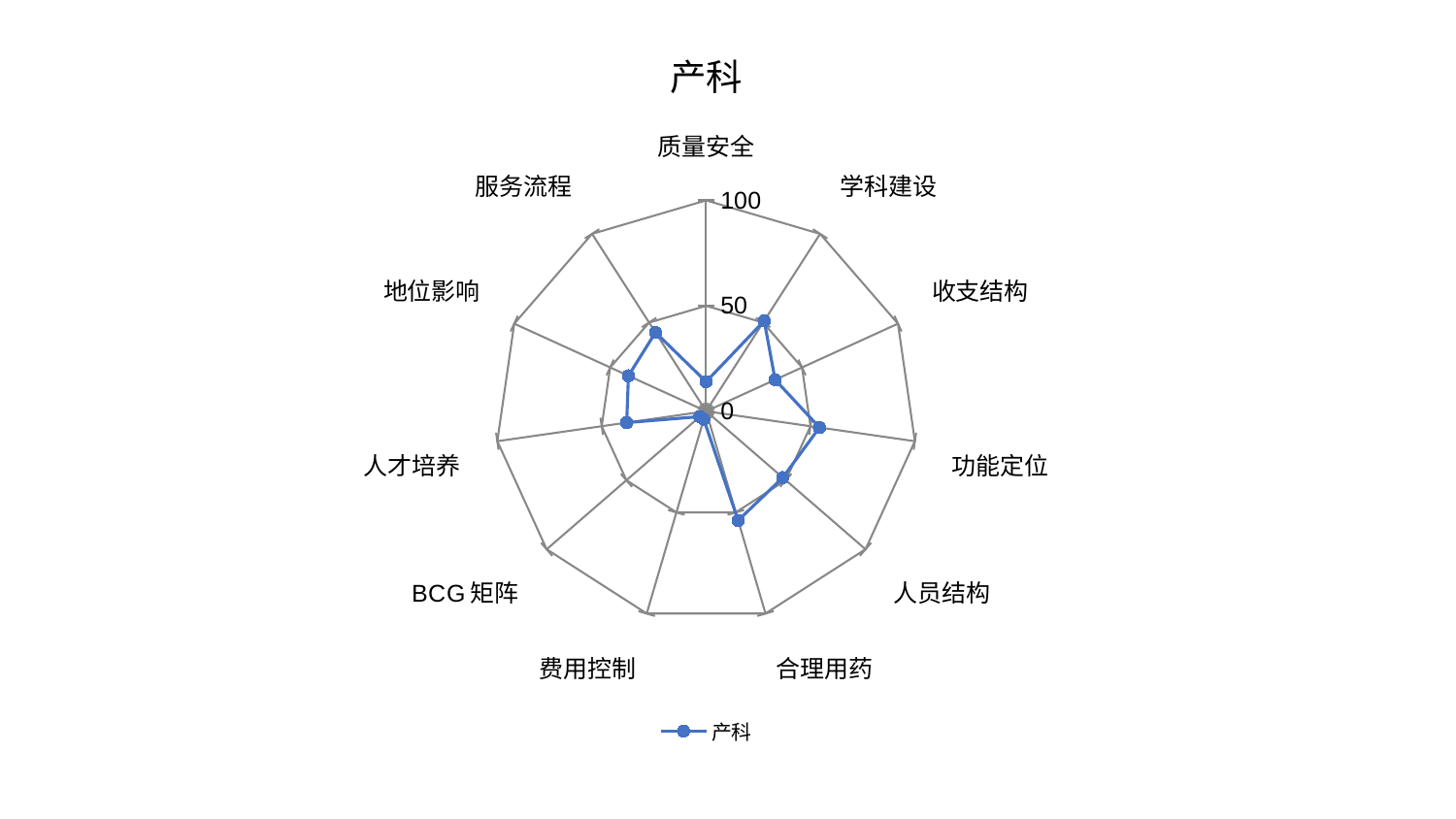

### Chart: 产科

| Category | 产科 |
|---|---|
| 质量安全 | 14.000337332314192 |
| 学科建设 | 51.0010117273626 |
| 收支结构 | 35.981439441303515 |
| 功能定位 | 54.31003179723445 |
| 人员结构 | 48.10149738912408 |
| 合理用药 | 53.987207531537315 |
| 费用控制 | 3.9863805735849116 |
| BCG矩阵 | 3.926921111161107 |
| 人才培养 | 38.030513622102845 |
| 地位影响 | 40.49324703209999 |
| 服务流程 | 44.423253924111556 |
130